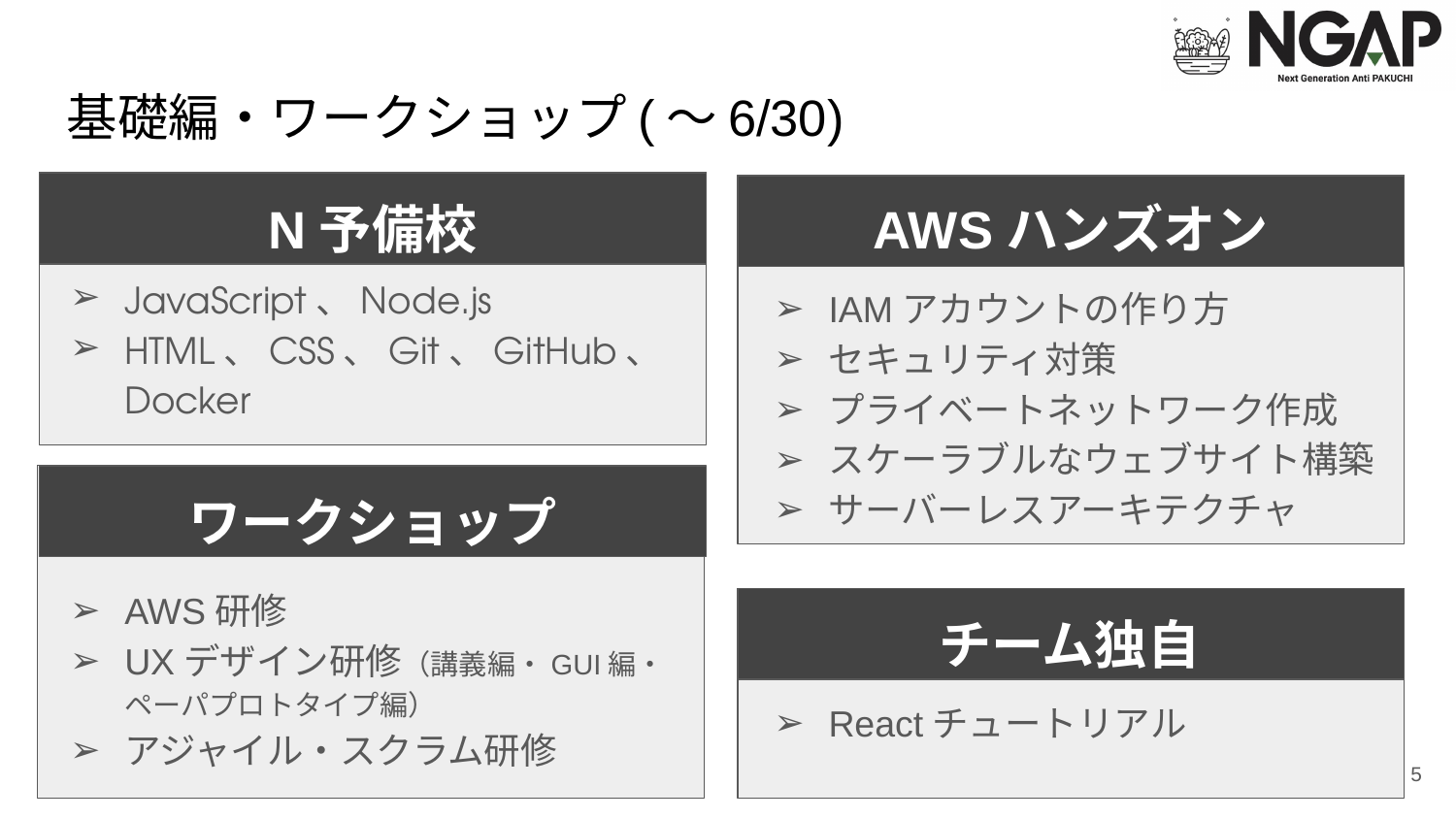

# 基礎編・ワークショップ(〜6/30)
N予備校
JavaScript、Node.js
HTML、CSS、Git、GitHub、Docker

AWSハンズオン

IAMアカウントの作り方
セキュリティ対策
プライベートネットワーク作成
スケーラブルなウェブサイト構築
サーバーレスアーキテクチャ

ワークショップ

AWS研修
UXデザイン研修（講義編・GUI編・ペーパプロトタイプ編）
アジャイル・スクラム研修
チーム独自

Reactチュートリアル
5